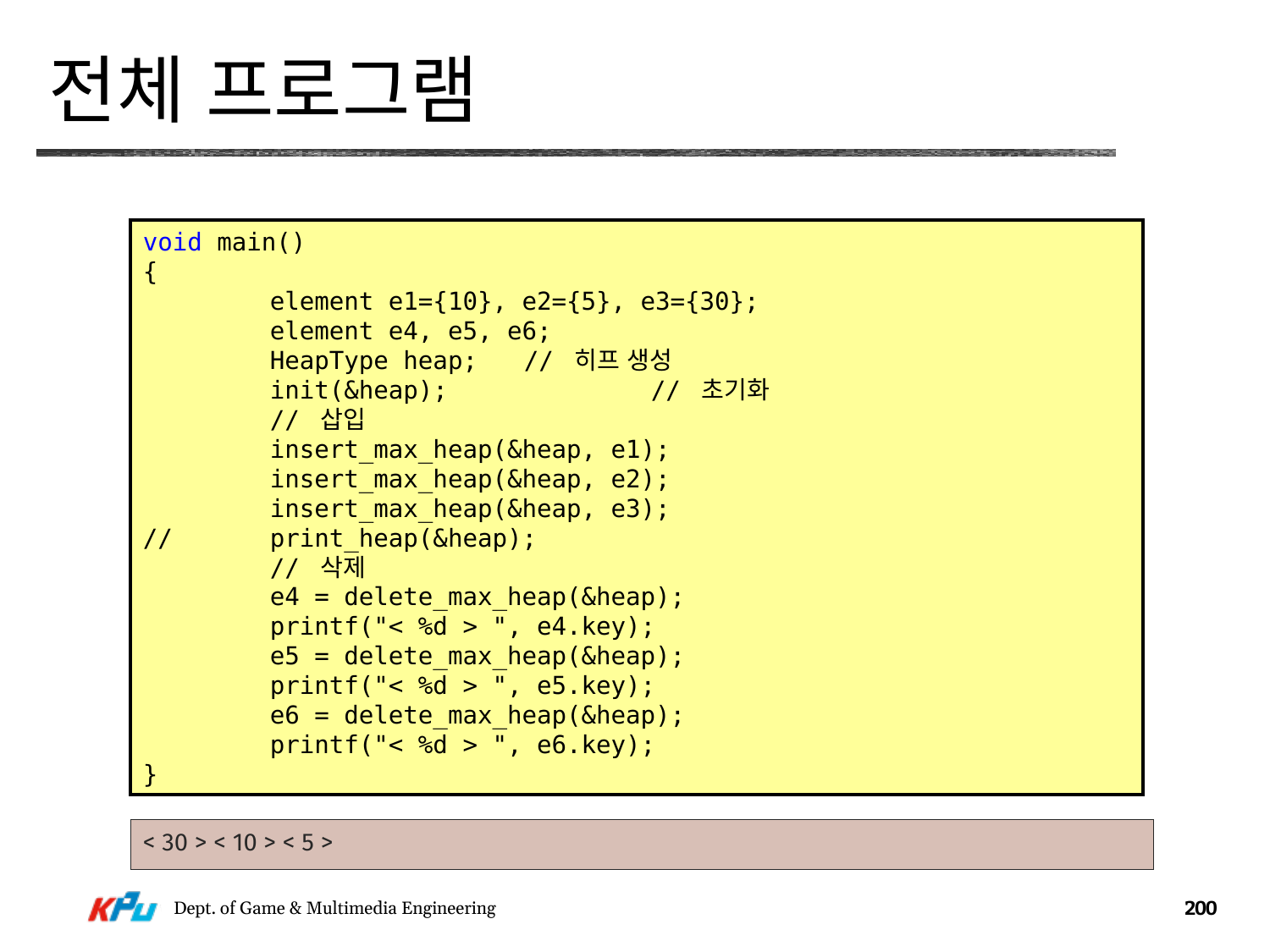

# 전체 프로그램
void main()
{
	element e1={10}, e2={5}, e3={30};
	element e4, e5, e6;
	HeapType heap;	// 히프 생성
	init(&heap);		// 초기화
	// 삽입
	insert_max_heap(&heap, e1);
	insert_max_heap(&heap, e2);
	insert_max_heap(&heap, e3);
//	print_heap(&heap);
	// 삭제
	e4 = delete_max_heap(&heap);
	printf("< %d > ", e4.key);
	e5 = delete_max_heap(&heap);
	printf("< %d > ", e5.key);
	e6 = delete_max_heap(&heap);
	printf("< %d > ", e6.key);
}
< 30 > < 10 > < 5 >
Dept. of Game & Multimedia Engineering
200